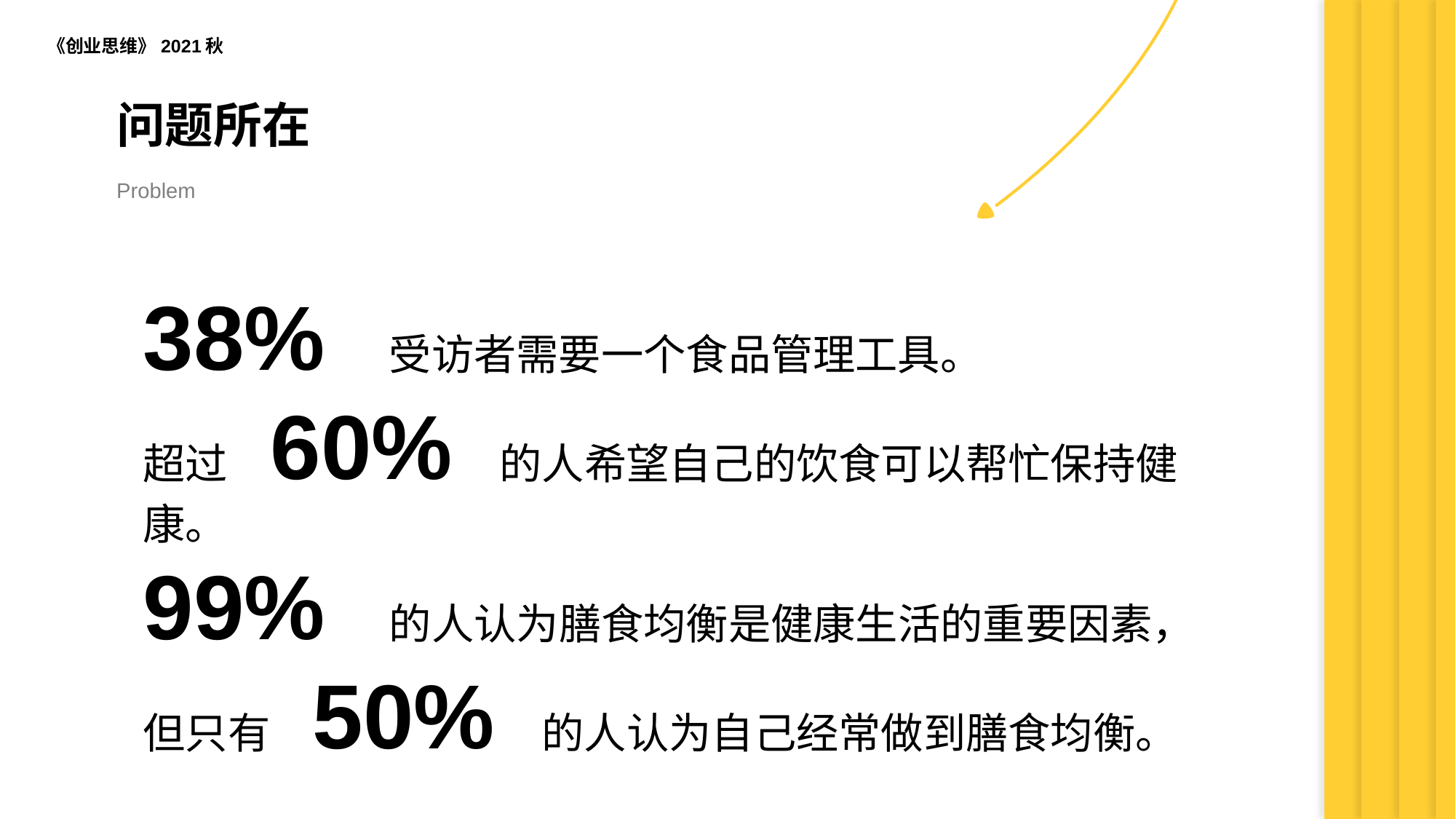

《创业思维》2021秋
问题所在
Problem
38%　受访者需要一个食品管理工具。
超过 60% 的人希望自己的饮食可以帮忙保持健康。
99%　的人认为膳食均衡是健康生活的重要因素，
但只有 50% 的人认为自己经常做到膳食均衡。